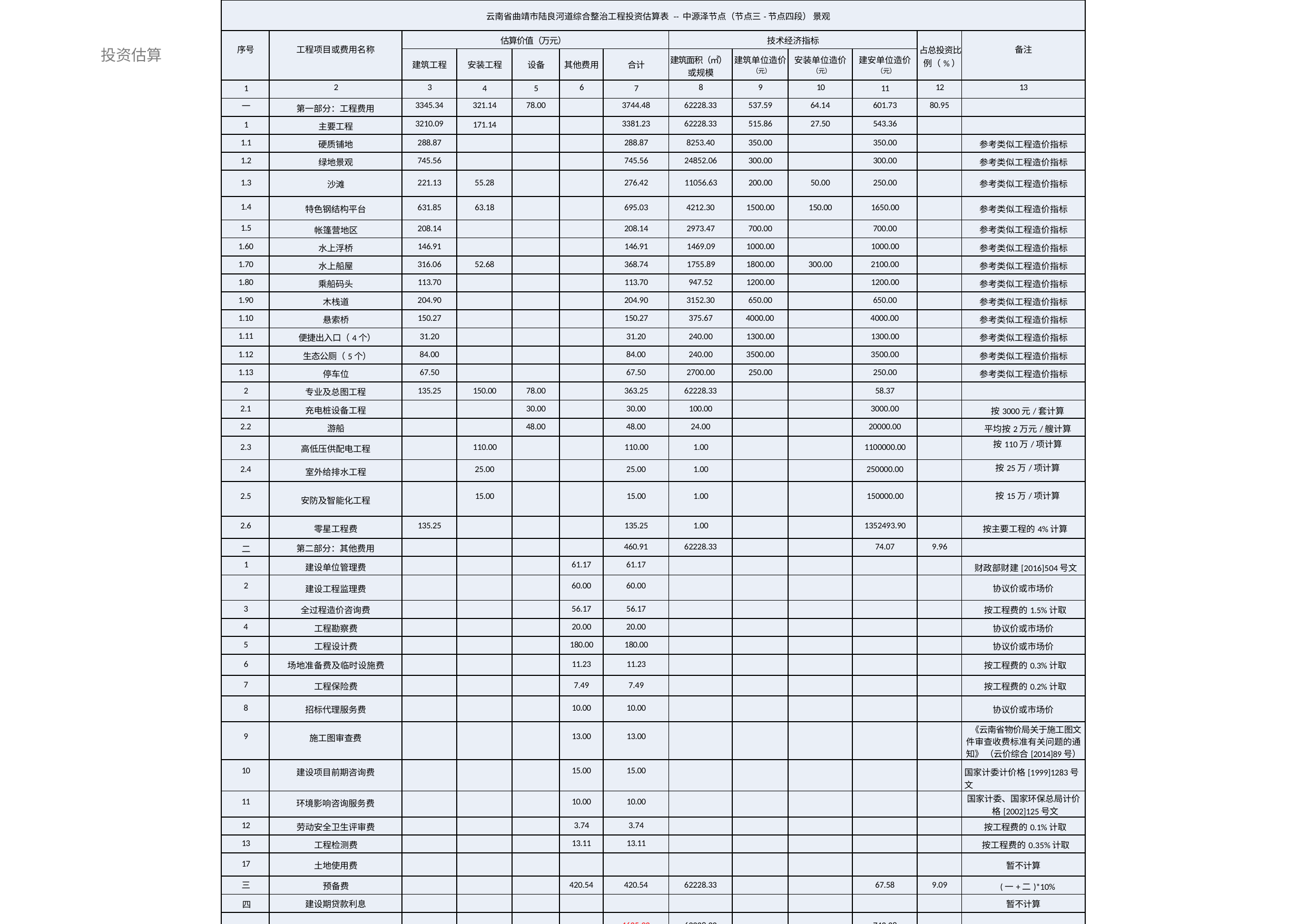

| 云南省曲靖市陆良河道综合整治工程投资估算表 -- 中源泽节点（节点三-节点四段） 景观 |  |  |  |  |  |  |  |  |  |  |  |  |
| --- | --- | --- | --- | --- | --- | --- | --- | --- | --- | --- | --- | --- |
| 序号 | 工程项目或费用名称 | 估算价值（万元） |  |  |  |  | 技术经济指标 |  |  |  | 占总投资比 例（%） | 备注 |
|  |  | 建筑工程 | 安装工程 | 设备 | 其他费用 | 合计 | 建筑面积（㎡） 或规模 | 建筑单位造价 （元） | 安装单位造价 （元） | 建安单位造价 （元） |  |  |
| 1 | 2 | 3 | 4 | 5 | 6 | 7 | 8 | 9 | 10 | 11 | 12 | 13 |
| 一 | 第一部分：工程费用 | 3345.34 | 321.14 | 78.00 |  | 3744.48 | 62228.33 | 537.59 | 64.14 | 601.73 | 80.95 |  |
| 1 | 主要工程 | 3210.09 | 171.14 |  |  | 3381.23 | 62228.33 | 515.86 | 27.50 | 543.36 |  |  |
| 1.1 | 硬质铺地 | 288.87 |  |  |  | 288.87 | 8253.40 | 350.00 |  | 350.00 |  | 参考类似工程造价指标 |
| 1.2 | 绿地景观 | 745.56 |  |  |  | 745.56 | 24852.06 | 300.00 |  | 300.00 |  | 参考类似工程造价指标 |
| 1.3 | 沙滩 | 221.13 | 55.28 |  |  | 276.42 | 11056.63 | 200.00 | 50.00 | 250.00 |  | 参考类似工程造价指标 |
| 1.4 | 特色钢结构平台 | 631.85 | 63.18 |  |  | 695.03 | 4212.30 | 1500.00 | 150.00 | 1650.00 |  | 参考类似工程造价指标 |
| 1.5 | 帐篷营地区 | 208.14 |  |  |  | 208.14 | 2973.47 | 700.00 |  | 700.00 |  | 参考类似工程造价指标 |
| 1.60 | 水上浮桥 | 146.91 |  |  |  | 146.91 | 1469.09 | 1000.00 |  | 1000.00 |  | 参考类似工程造价指标 |
| 1.70 | 水上船屋 | 316.06 | 52.68 |  |  | 368.74 | 1755.89 | 1800.00 | 300.00 | 2100.00 |  | 参考类似工程造价指标 |
| 1.80 | 乘船码头 | 113.70 |  |  |  | 113.70 | 947.52 | 1200.00 |  | 1200.00 |  | 参考类似工程造价指标 |
| 1.90 | 木栈道 | 204.90 |  |  |  | 204.90 | 3152.30 | 650.00 |  | 650.00 |  | 参考类似工程造价指标 |
| 1.10 | 悬索桥 | 150.27 |  |  |  | 150.27 | 375.67 | 4000.00 |  | 4000.00 |  | 参考类似工程造价指标 |
| 1.11 | 便捷出入口（4个） | 31.20 |  |  |  | 31.20 | 240.00 | 1300.00 |  | 1300.00 |  | 参考类似工程造价指标 |
| 1.12 | 生态公厕（5个） | 84.00 |  |  |  | 84.00 | 240.00 | 3500.00 |  | 3500.00 |  | 参考类似工程造价指标 |
| 1.13 | 停车位 | 67.50 |  |  |  | 67.50 | 2700.00 | 250.00 |  | 250.00 |  | 参考类似工程造价指标 |
| 2 | 专业及总图工程 | 135.25 | 150.00 | 78.00 |  | 363.25 | 62228.33 |  |  | 58.37 |  |  |
| 2.1 | 充电桩设备工程 |  |  | 30.00 |  | 30.00 | 100.00 |  |  | 3000.00 |  | 按3000元/套计算 |
| 2.2 | 游船 |  |  | 48.00 |  | 48.00 | 24.00 |  |  | 20000.00 |  | 平均按2万元/艘计算 |
| 2.3 | 高低压供配电工程 |  | 110.00 |  |  | 110.00 | 1.00 |  |  | 1100000.00 |  | 按110万/项计算 |
| 2.4 | 室外给排水工程 |  | 25.00 |  |  | 25.00 | 1.00 |  |  | 250000.00 |  | 按25万/项计算 |
| 2.5 | 安防及智能化工程 |  | 15.00 |  |  | 15.00 | 1.00 |  |  | 150000.00 |  | 按15万/项计算 |
| 2.6 | 零星工程费 | 135.25 |  |  |  | 135.25 | 1.00 |  |  | 1352493.90 |  | 按主要工程的4%计算 |
| 二 | 第二部分：其他费用 |  |  |  |  | 460.91 | 62228.33 |  |  | 74.07 | 9.96 |  |
| 1 | 建设单位管理费 |  |  |  | 61.17 | 61.17 |  |  |  |  |  | 财政部财建[2016]504号文 |
| 2 | 建设工程监理费 |  |  |  | 60.00 | 60.00 |  |  |  |  |  | 协议价或市场价 |
| 3 | 全过程造价咨询费 |  |  |  | 56.17 | 56.17 |  |  |  |  |  | 按工程费的1.5%计取 |
| 4 | 工程勘察费 |  |  |  | 20.00 | 20.00 |  |  |  |  |  | 协议价或市场价 |
| 5 | 工程设计费 |  |  |  | 180.00 | 180.00 |  |  |  |  |  | 协议价或市场价 |
| 6 | 场地准备费及临时设施费 |  |  |  | 11.23 | 11.23 |  |  |  |  |  | 按工程费的0.3%计取 |
| 7 | 工程保险费 |  |  |  | 7.49 | 7.49 |  |  |  |  |  | 按工程费的0.2%计取 |
| 8 | 招标代理服务费 |  |  |  | 10.00 | 10.00 |  |  |  |  |  | 协议价或市场价 |
| 9 | 施工图审查费 |  |  |  | 13.00 | 13.00 |  |  |  |  |  | 《云南省物价局关于施工图文 件审查收费标准有关问题的通 知》 （云价综合[2014]89号） |
| 10 | 建设项目前期咨询费 |  |  |  | 15.00 | 15.00 |  |  |  |  |  | 国家计委计价格[1999]1283号文 |
| 11 | 环境影响咨询服务费 |  |  |  | 10.00 | 10.00 |  |  |  |  |  | 国家计委、国家环保总局计价 格[2002]125号文 |
| 12 | 劳动安全卫生评审费 |  |  |  | 3.74 | 3.74 |  |  |  |  |  | 按工程费的0.1%计取 |
| 13 | 工程检测费 |  |  |  | 13.11 | 13.11 |  |  |  |  |  | 按工程费的0.35%计取 |
| 17 | 土地使用费 |  |  |  |  |  |  |  |  |  |  | 暂不计算 |
| 三 | 预备费 |  |  |  | 420.54 | 420.54 | 62228.33 |  |  | 67.58 | 9.09 | (一+二)\*10% |
| 四 | 建设期贷款利息 |  |  |  |  |  |  |  |  |  |  | 暂不计算 |
| 五 | 估算总投资 |  |  |  |  | 4625.93 | 62228.33 |  |  | 743.38 |  |  |

投资估算